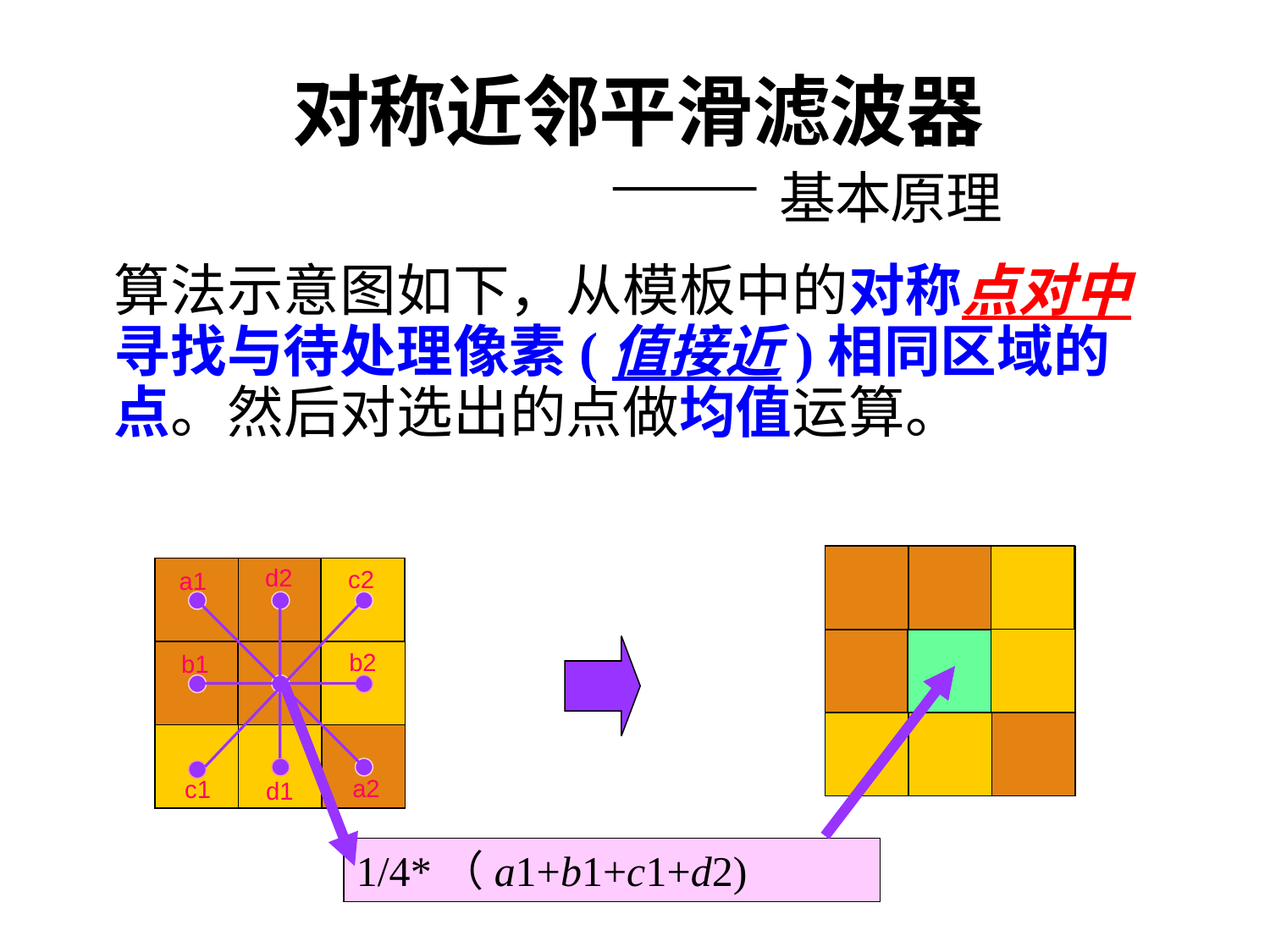

# 对称近邻平滑滤波器 —— 基本原理
算法示意图如下，从模板中的对称点对中寻找与待处理像素(值接近)相同区域的点。然后对选出的点做均值运算。

d2
c2

a1

b2

b1

a2
c1
d1

1/4*（a1+b1+c1+d2)